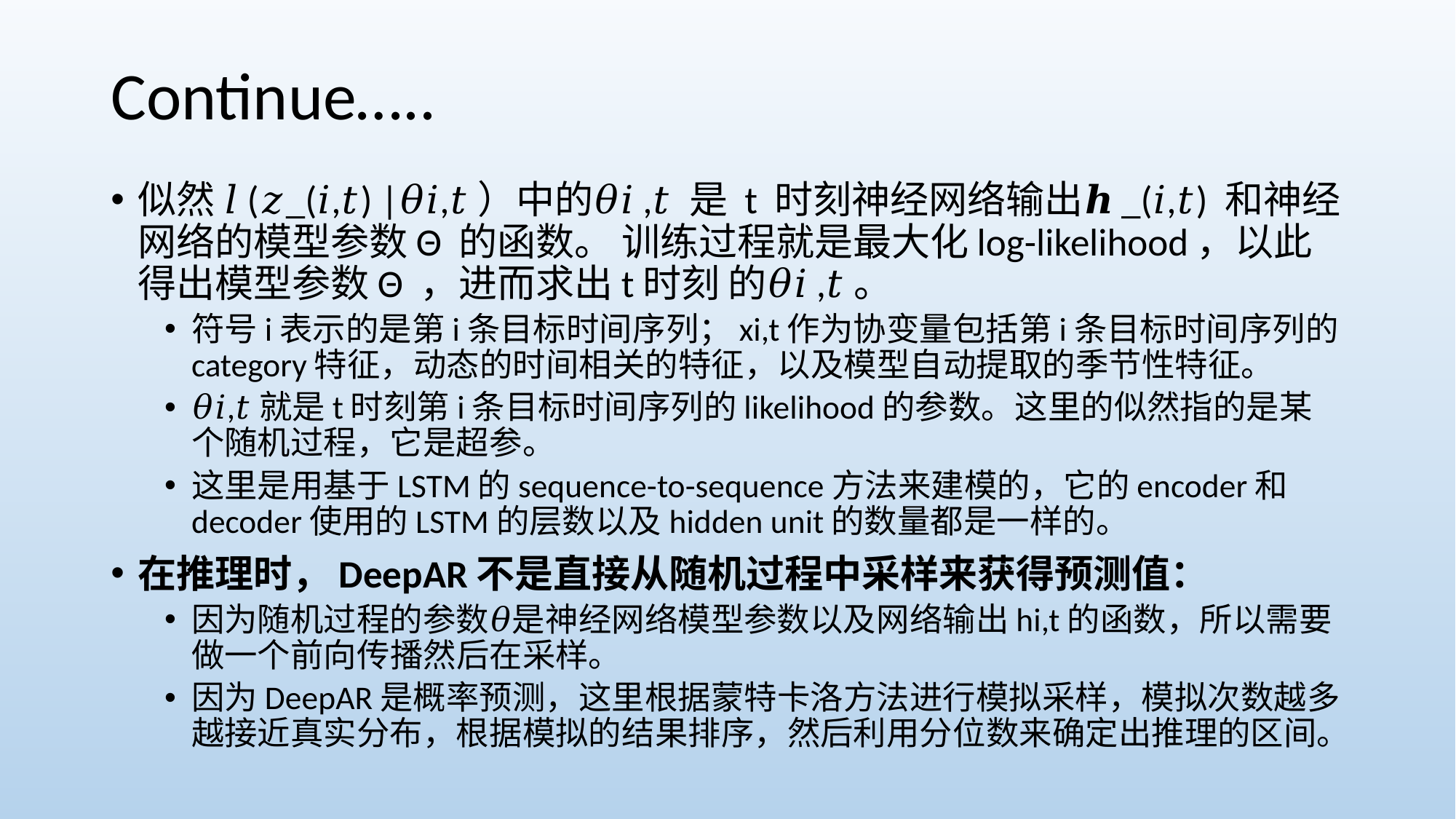

# Continue…..
似然 𝑙(𝑧_(𝑖,𝑡) |𝜃𝑖,𝑡）中的𝜃𝑖,𝑡 是 t 时刻神经网络输出𝒉_(𝑖,𝑡) 和神经网络的模型参数Θ 的函数。 训练过程就是最大化log-likelihood，以此得出模型参数Θ ，进而求出t时刻 的𝜃𝑖,𝑡。
符号i表示的是第i条目标时间序列；xi,t作为协变量包括第i条目标时间序列的category特征，动态的时间相关的特征，以及模型自动提取的季节性特征。
𝜃𝑖,𝑡就是t时刻第i条目标时间序列的likelihood的参数。这里的似然指的是某个随机过程，它是超参。
这里是用基于LSTM的sequence-to-sequence方法来建模的，它的encoder和decoder使用的LSTM的层数以及hidden unit的数量都是一样的。
在推理时，DeepAR不是直接从随机过程中采样来获得预测值：
因为随机过程的参数𝜃是神经网络模型参数以及网络输出hi,t的函数，所以需要做一个前向传播然后在采样。
因为DeepAR是概率预测，这里根据蒙特卡洛方法进行模拟采样，模拟次数越多越接近真实分布，根据模拟的结果排序，然后利用分位数来确定出推理的区间。